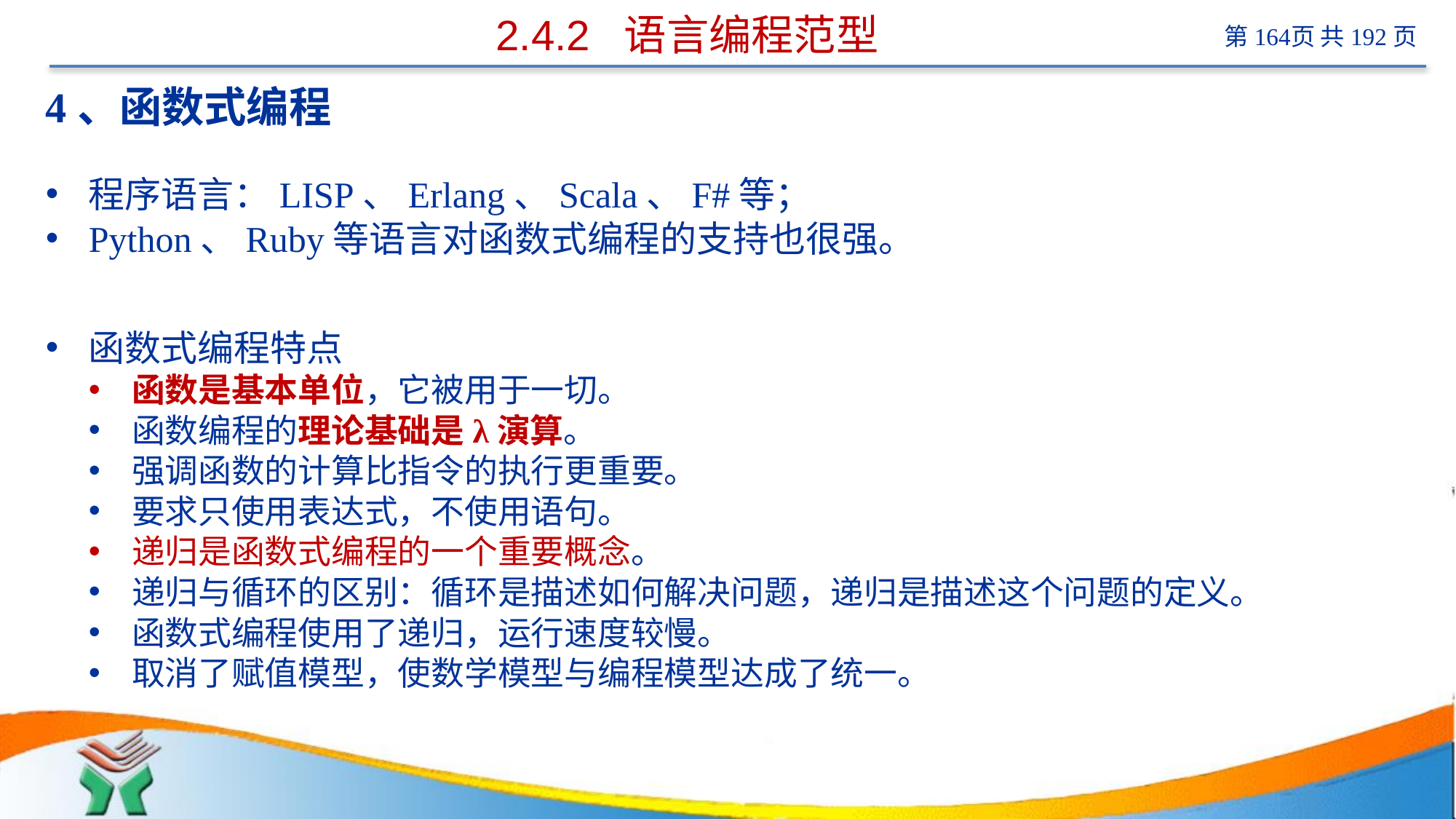

# 2.4.2  语言编程范型
4、函数式编程

程序语言：LISP、Erlang、Scala、F#等；
Python、Ruby等语言对函数式编程的支持也很强。

函数式编程特点
函数是基本单位，它被用于一切。
函数编程的理论基础是λ演算。
强调函数的计算比指令的执行更重要。
要求只使用表达式，不使用语句。
递归是函数式编程的一个重要概念。
递归与循环的区别：循环是描述如何解决问题，递归是描述这个问题的定义。
函数式编程使用了递归，运行速度较慢。
取消了赋值模型，使数学模型与编程模型达成了统一。